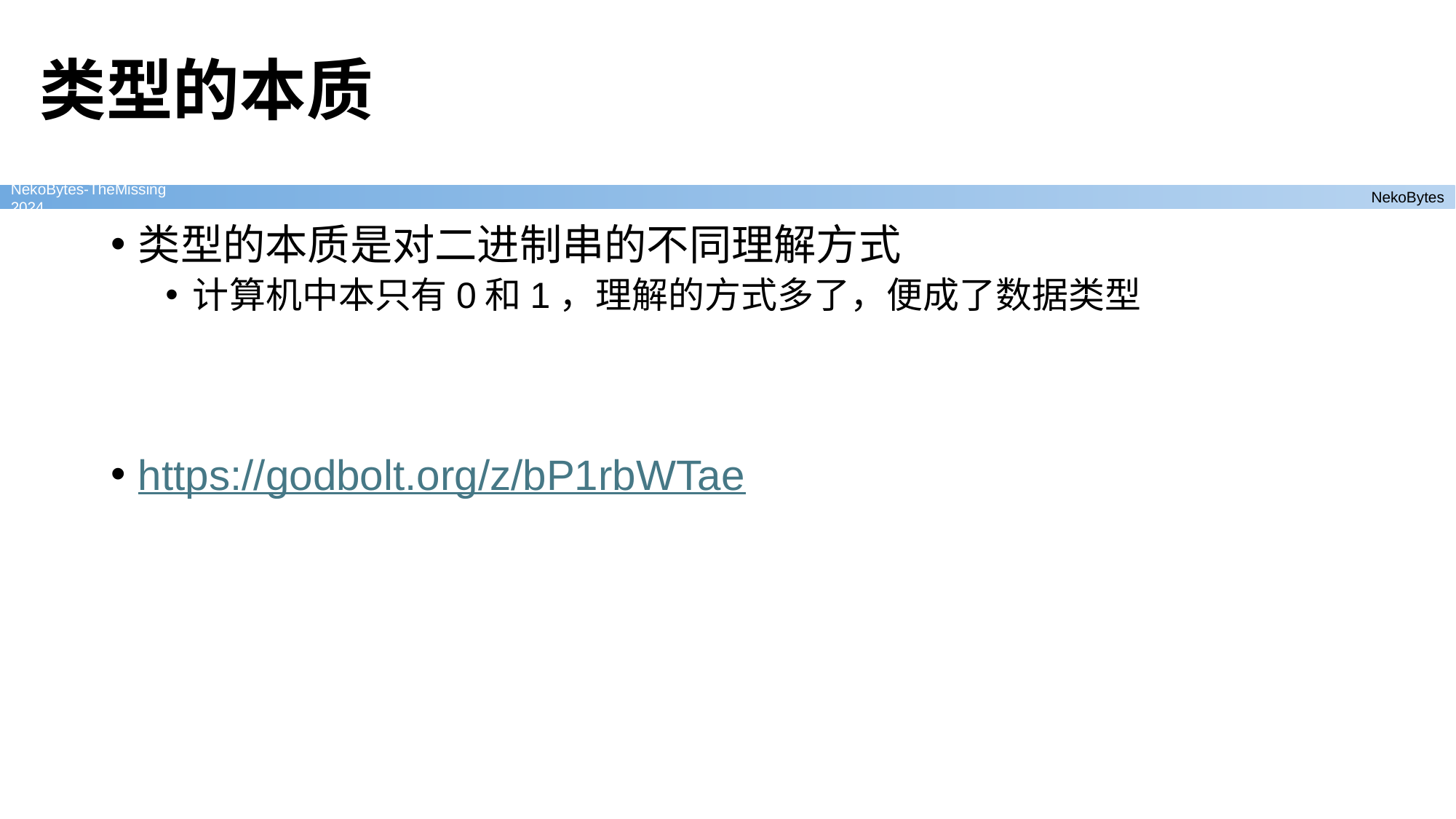

# 类型的本质
类型的本质是对二进制串的不同理解方式
计算机中本只有0和1，理解的方式多了，便成了数据类型

https://godbolt.org/z/bP1rbWTae
31